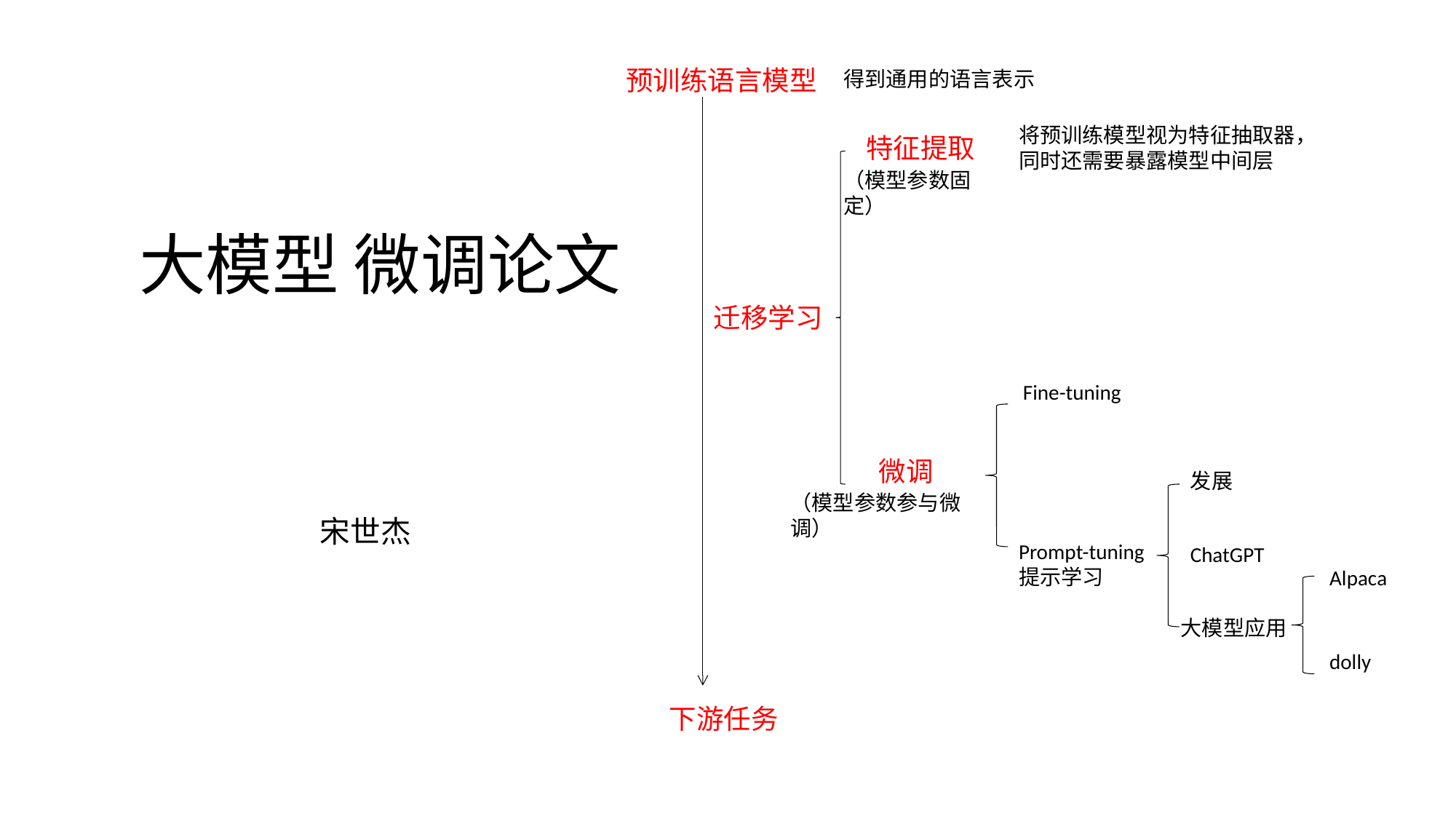

预训练语言模型
得到通用的语言表示
将预训练模型视为特征抽取器，同时还需要暴露模型中间层
特征提取

（模型参数固定）
# 大模型 微调论文
迁移学习
Fine-tuning

微调
发展
（模型参数参与微调）

宋世杰
Prompt-tuning
提示学习
ChatGPT
Alpaca

大模型应用
dolly
下游任务